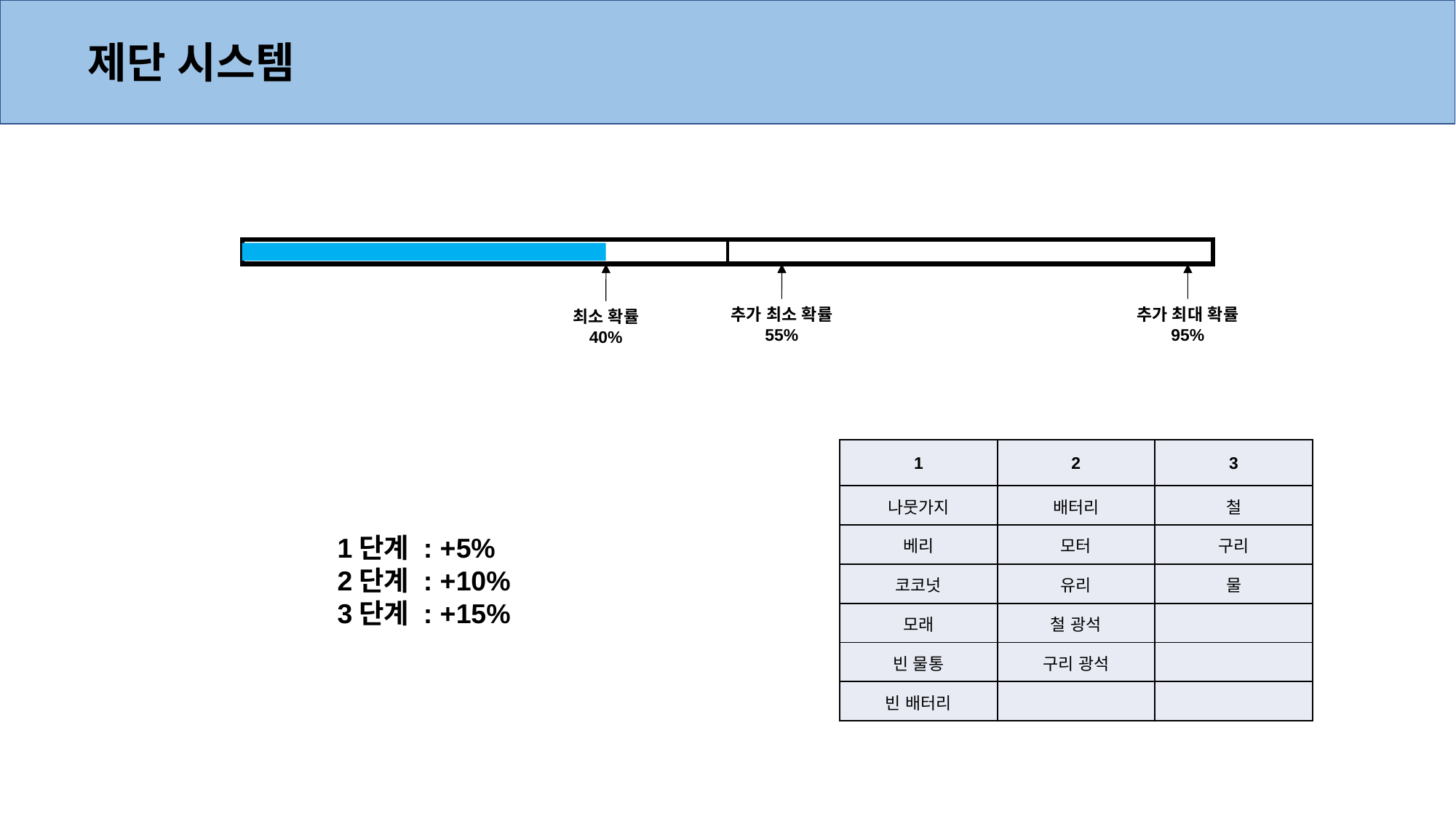

제단 시스템

추가 최소 확률
55%
추가 최대 확률
95%
최소 확률
40%
| 1 | 2 | 3 |
| --- | --- | --- |
| 나뭇가지 | 배터리 | 철 |
| 베리 | 모터 | 구리 |
| 코코넛 | 유리 | 물 |
| 모래 | 철 광석 |  |
| 빈 물통 | 구리 광석 |  |
| 빈 배터리 |  |  |
1단계 : +5%
2단계 : +10%
3단계 : +15%